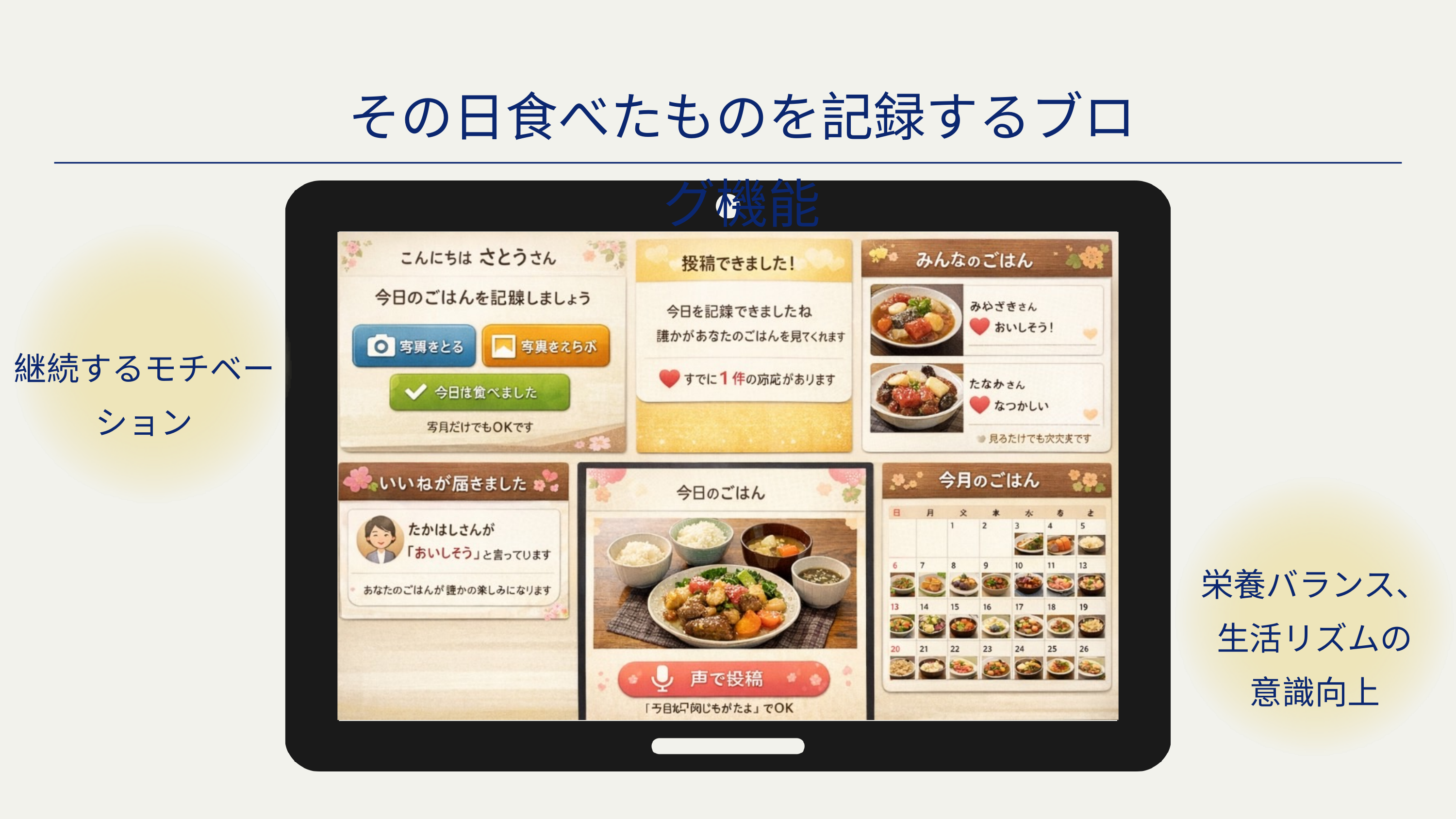

その日食べたものを記録するブログ機能

継続するモチベーション

栄養バランス、
生活リズムの
意識向上